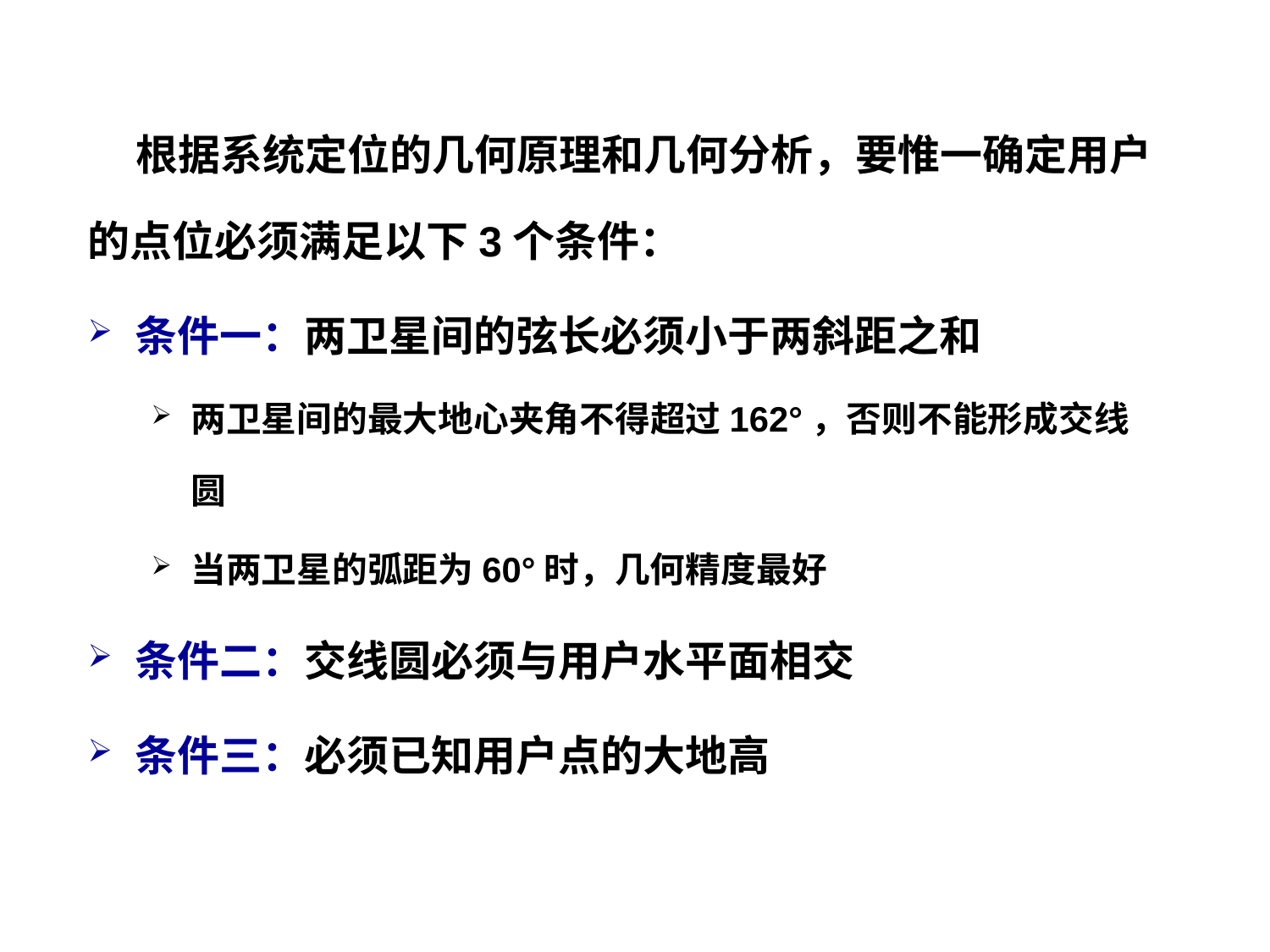

根据系统定位的几何原理和几何分析，要惟一确定用户的点位必须满足以下3个条件：
条件一：两卫星间的弦长必须小于两斜距之和
两卫星间的最大地心夹角不得超过162°，否则不能形成交线圆
当两卫星的弧距为60°时，几何精度最好
条件二：交线圆必须与用户水平面相交
条件三：必须已知用户点的大地高